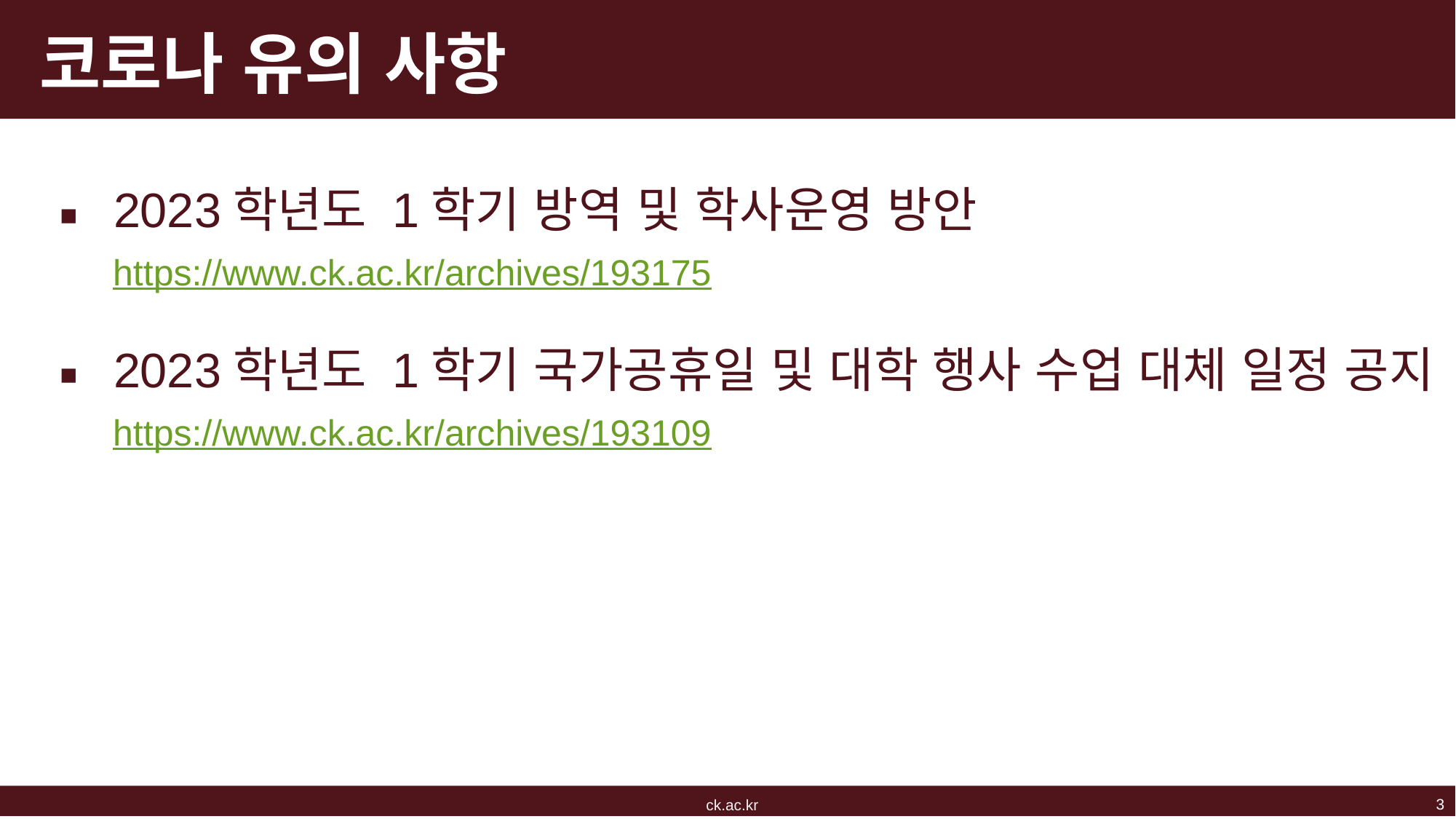

# 코로나 유의 사항
2023학년도 1학기 방역 및 학사운영 방안
    https://www.ck.ac.kr/archives/193175

2023학년도 1학기 국가공휴일 및 대학 행사 수업 대체 일정 공지
    https://www.ck.ac.kr/archives/193109
3
ck.ac.kr